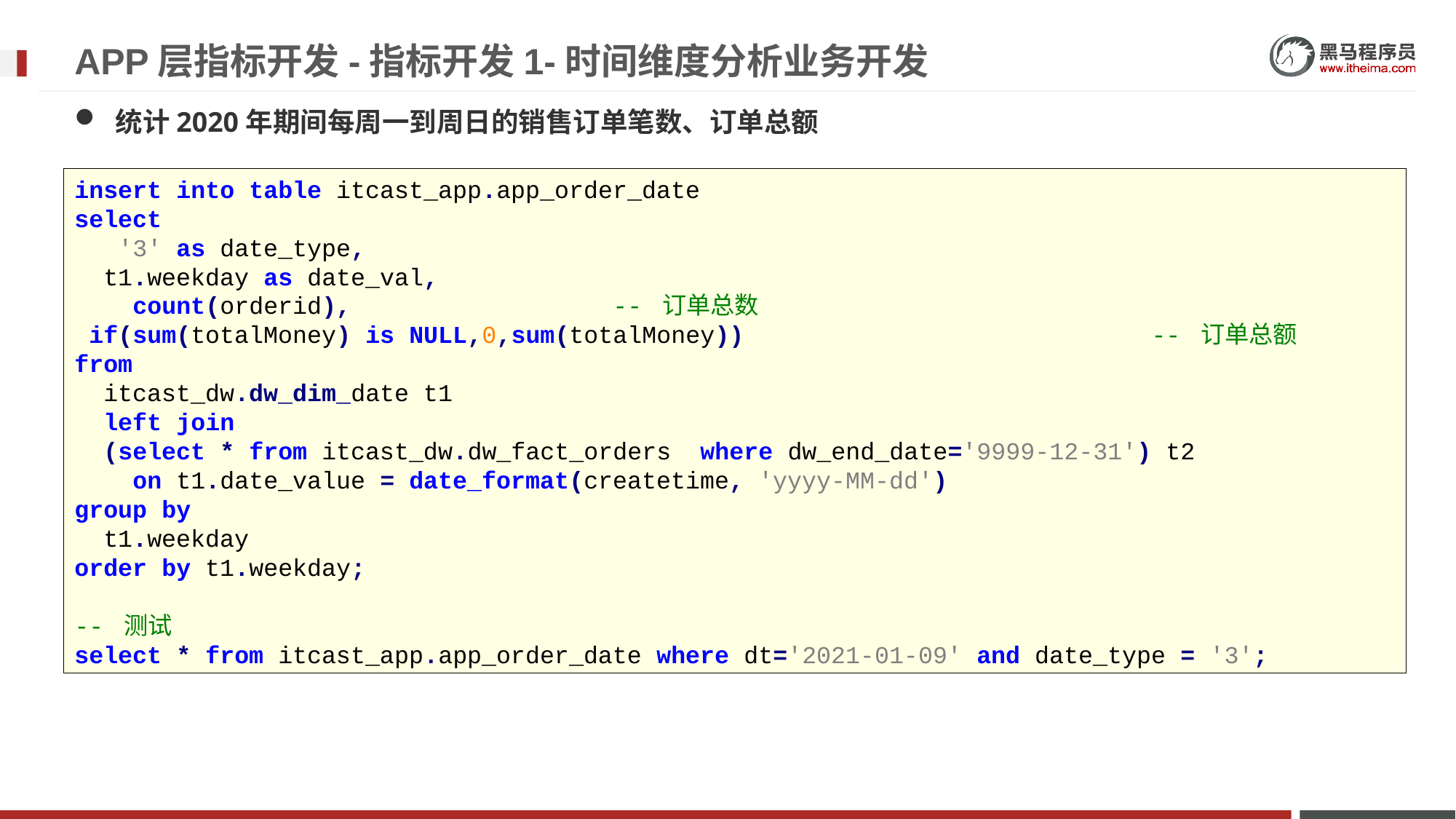

# APP层指标开发-指标开发1-时间维度分析业务开发
统计2020年期间每周一到周日的销售订单笔数、订单总额
insert into table itcast_app.app_order_date
select
   '3' as date_type,
  t1.weekday as date_val,
    count(orderid),                  -- 订单总数
 if(sum(totalMoney) is NULL,0,sum(totalMoney))                            -- 订单总额
from
  itcast_dw.dw_dim_date t1
  left join
  (select * from itcast_dw.dw_fact_orders  where dw_end_date='9999-12-31') t2
    on t1.date_value = date_format(createtime, 'yyyy-MM-dd')
group by
  t1.weekday
order by t1.weekday;

-- 测试
select * from itcast_app.app_order_date where dt='2021-01-09' and date_type = '3';